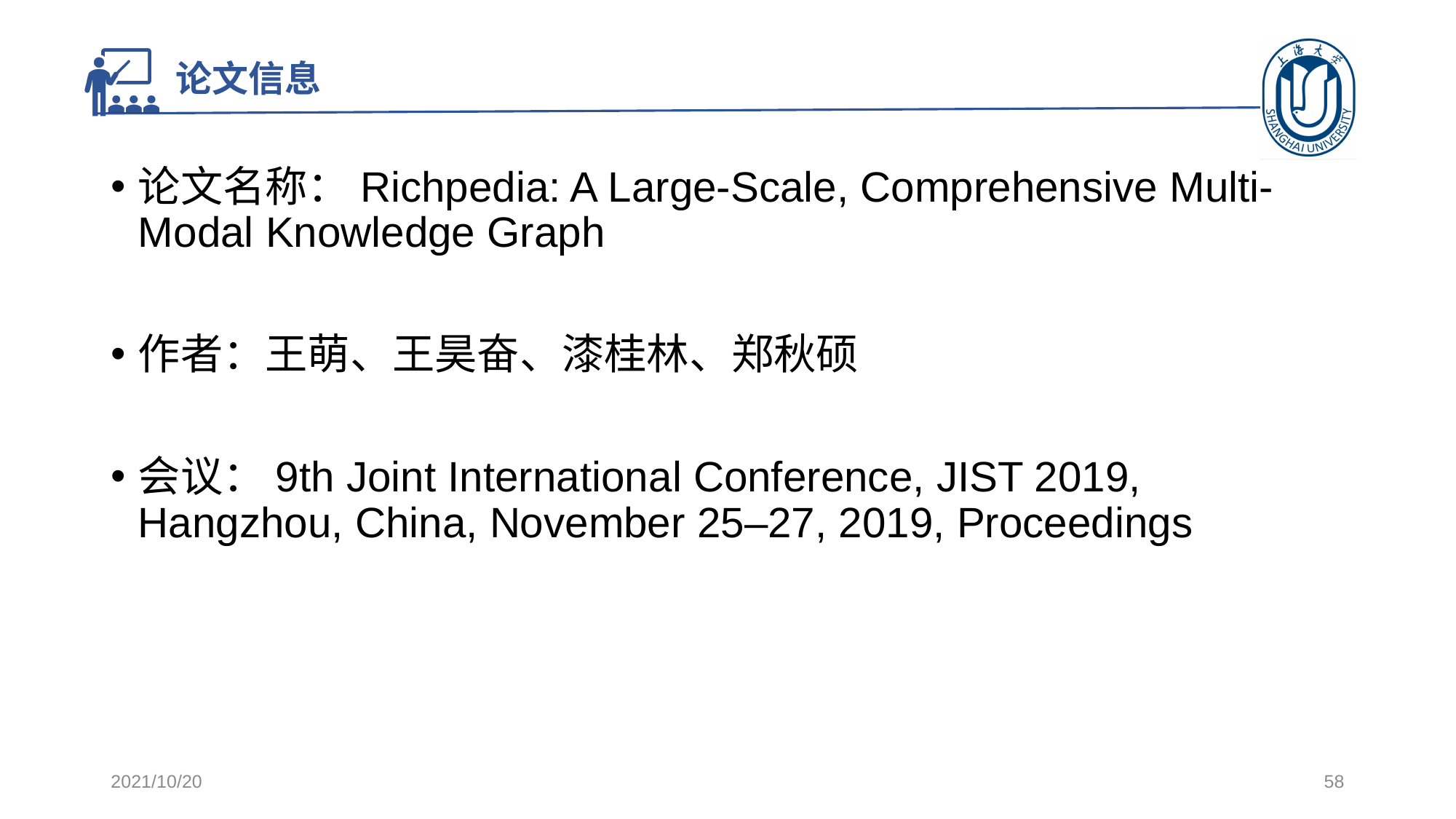

# 论文信息
论文名称：Richpedia: A Large-Scale, Comprehensive Multi-Modal Knowledge Graph

作者：王萌、王昊奋、漆桂林、郑秋硕

会议：9th Joint International Conference, JIST 2019, Hangzhou, China, November 25–27, 2019, Proceedings
2021/10/20

58